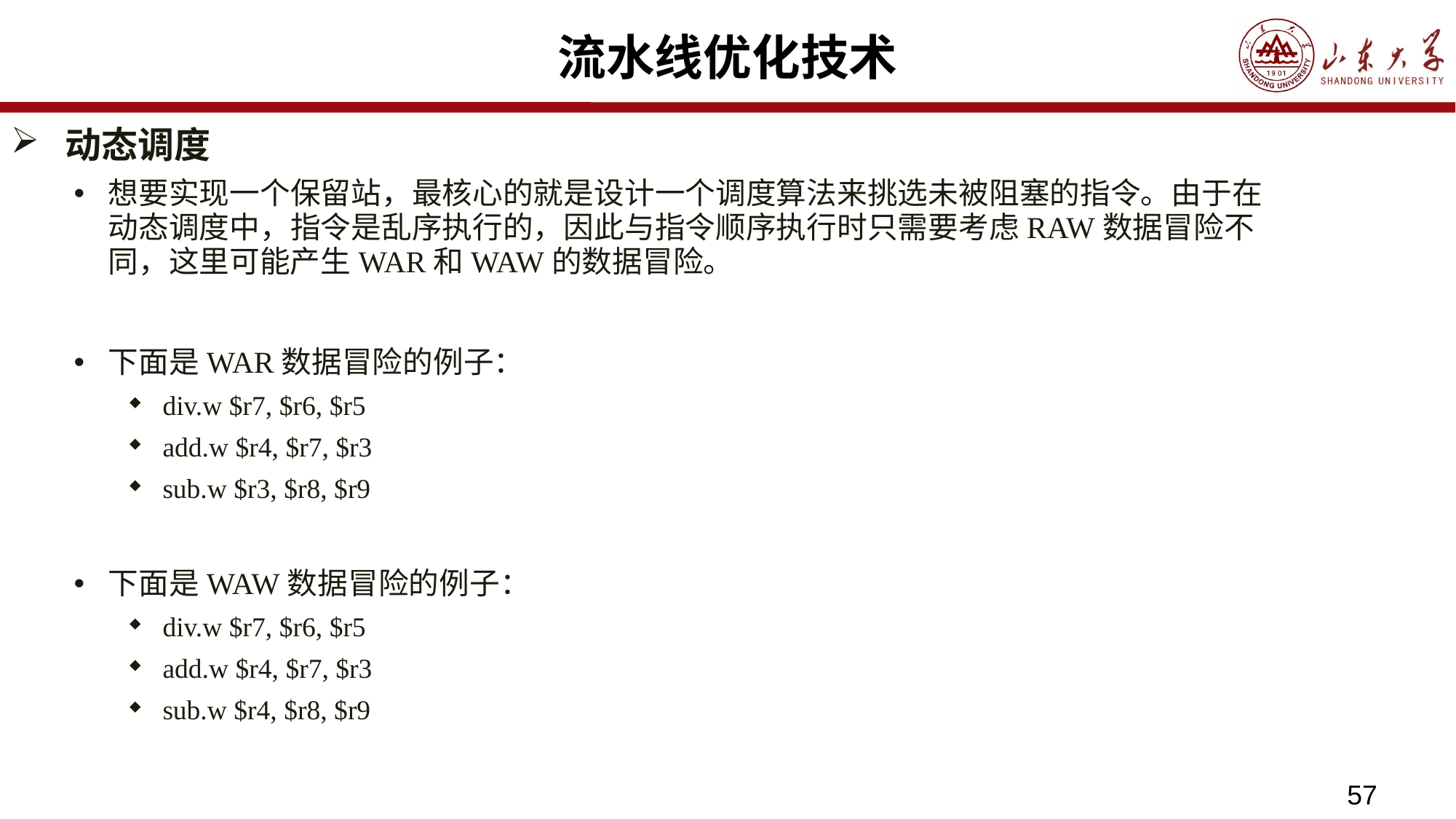

# 流水线优化技术
动态调度
想要实现一个保留站，最核心的就是设计一个调度算法来挑选未被阻塞的指令。由于在动态调度中，指令是乱序执行的，因此与指令顺序执行时只需要考虑RAW数据冒险不同，这里可能产生WAR和WAW的数据冒险。

下面是WAR数据冒险的例子：
div.w $r7, $r6, $r5
add.w $r4, $r7, $r3
sub.w $r3, $r8, $r9

下面是WAW数据冒险的例子：
div.w $r7, $r6, $r5
add.w $r4, $r7, $r3
sub.w $r4, $r8, $r9

57